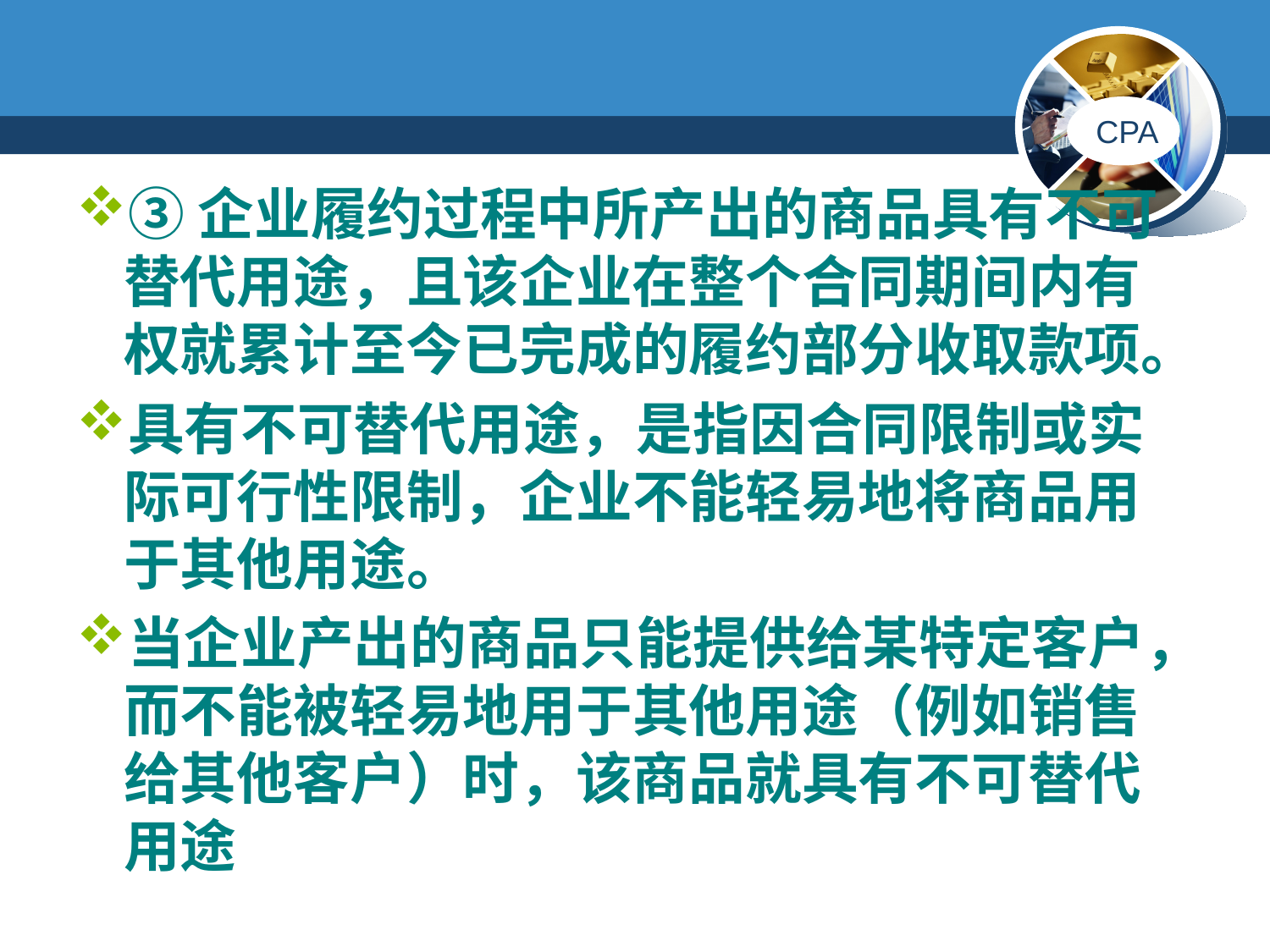

#
③企业履约过程中所产出的商品具有不可替代用途，且该企业在整个合同期间内有权就累计至今已完成的履约部分收取款项。
具有不可替代用途，是指因合同限制或实际可行性限制，企业不能轻易地将商品用于其他用途。
当企业产出的商品只能提供给某特定客户，而不能被轻易地用于其他用途（例如销售给其他客户）时，该商品就具有不可替代用途